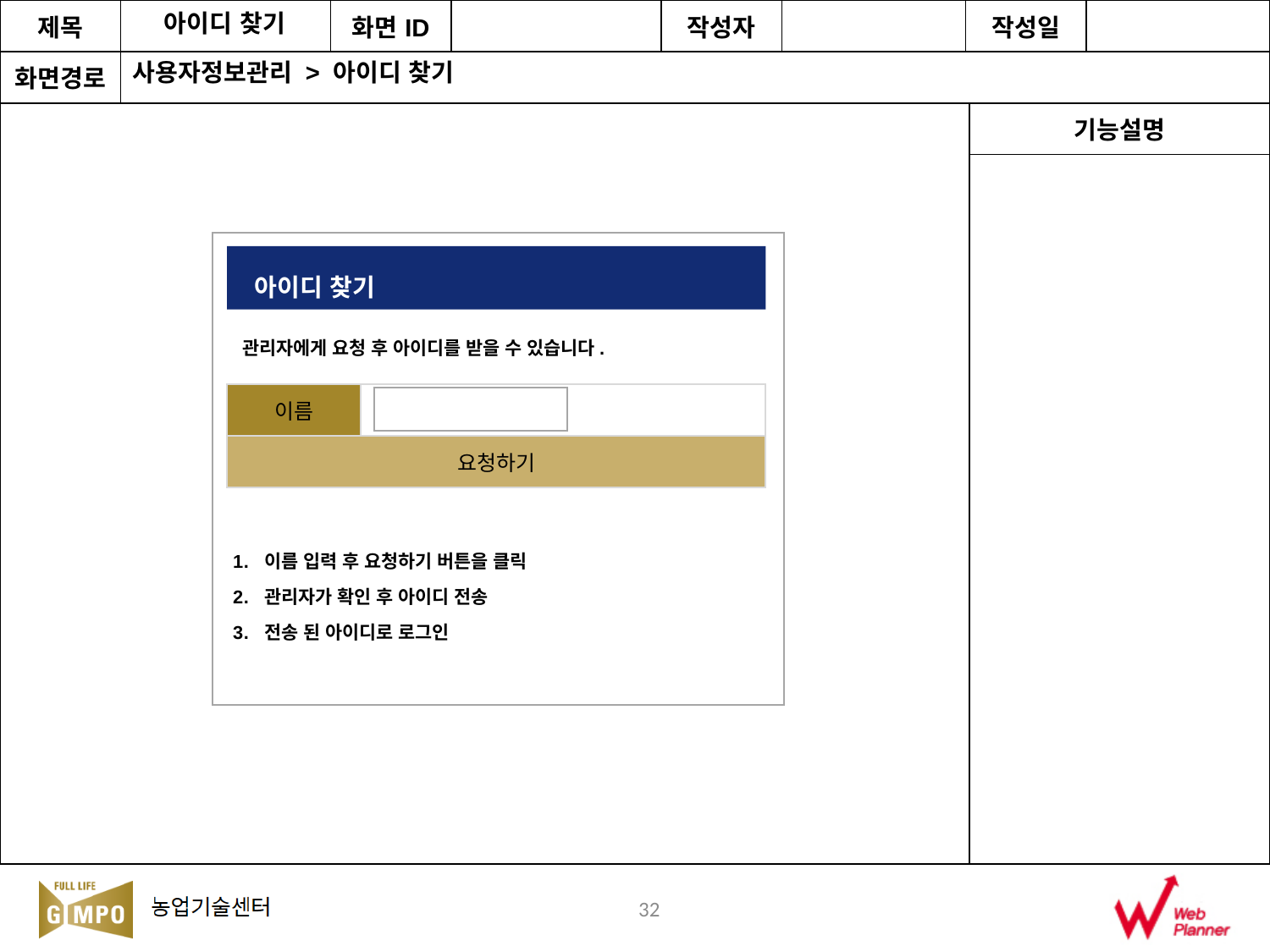

아이디 찾기

사용자정보관리 > 아이디 찾기

아이디 찾기
관리자에게 요청 후 아이디를 받을 수 있습니다.
| 이름 |  |
| --- | --- |
| 요청하기 |  |

이름 입력 후 요청하기 버튼을 클릭
관리자가 확인 후 아이디 전송
전송 된 아이디로 로그인
32